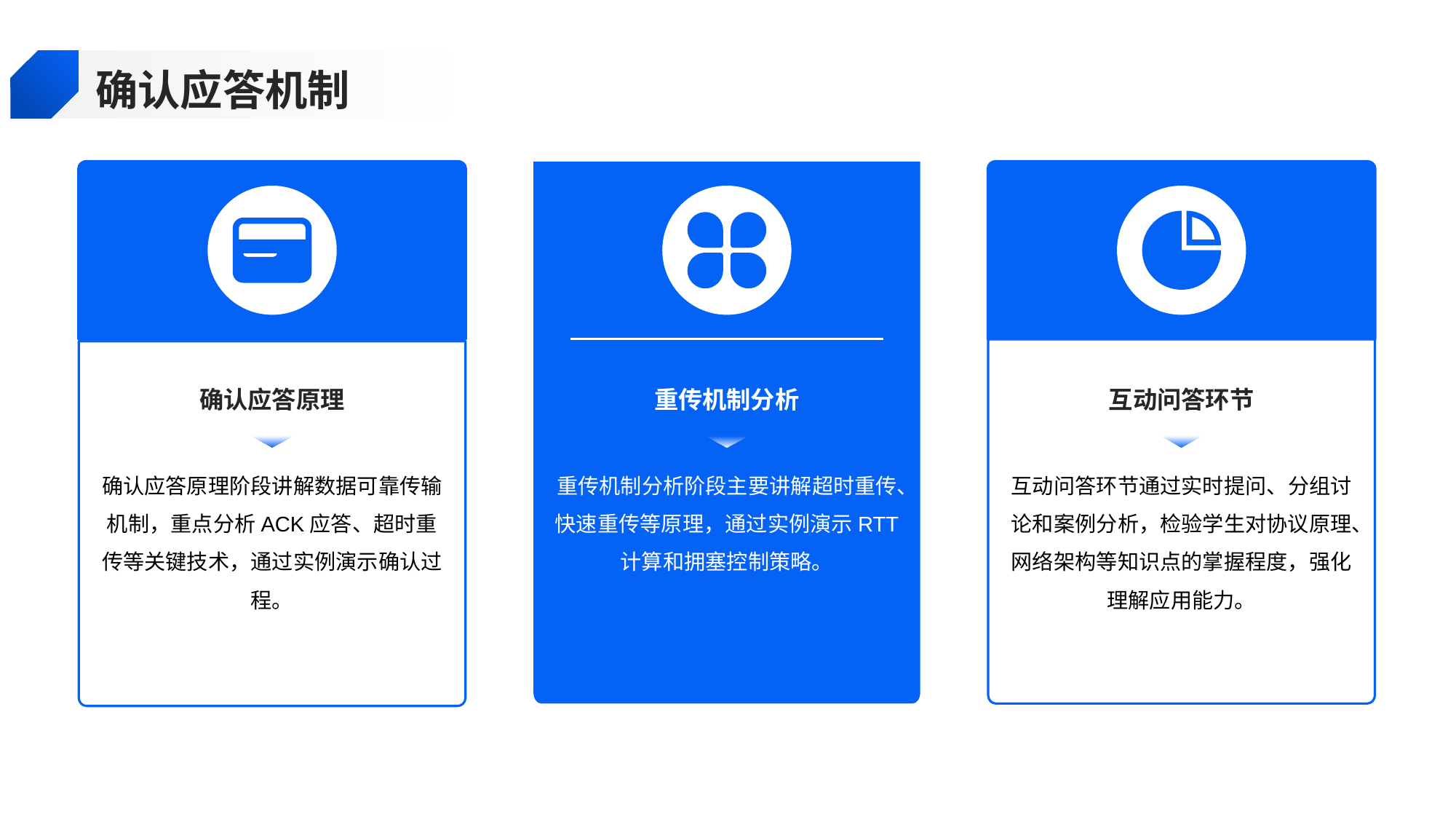

确认应答机制

确认应答原理
重传机制分析
互动问答环节

确认应答原理阶段讲解数据可靠传输机制，重点分析ACK应答、超时重传等关键技术，通过实例演示确认过程。
重传机制分析阶段主要讲解超时重传、快速重传等原理，通过实例演示RTT计算和拥塞控制策略。
互动问答环节通过实时提问、分组讨论和案例分析，检验学生对协议原理、网络架构等知识点的掌握程度，强化理解应用能力。